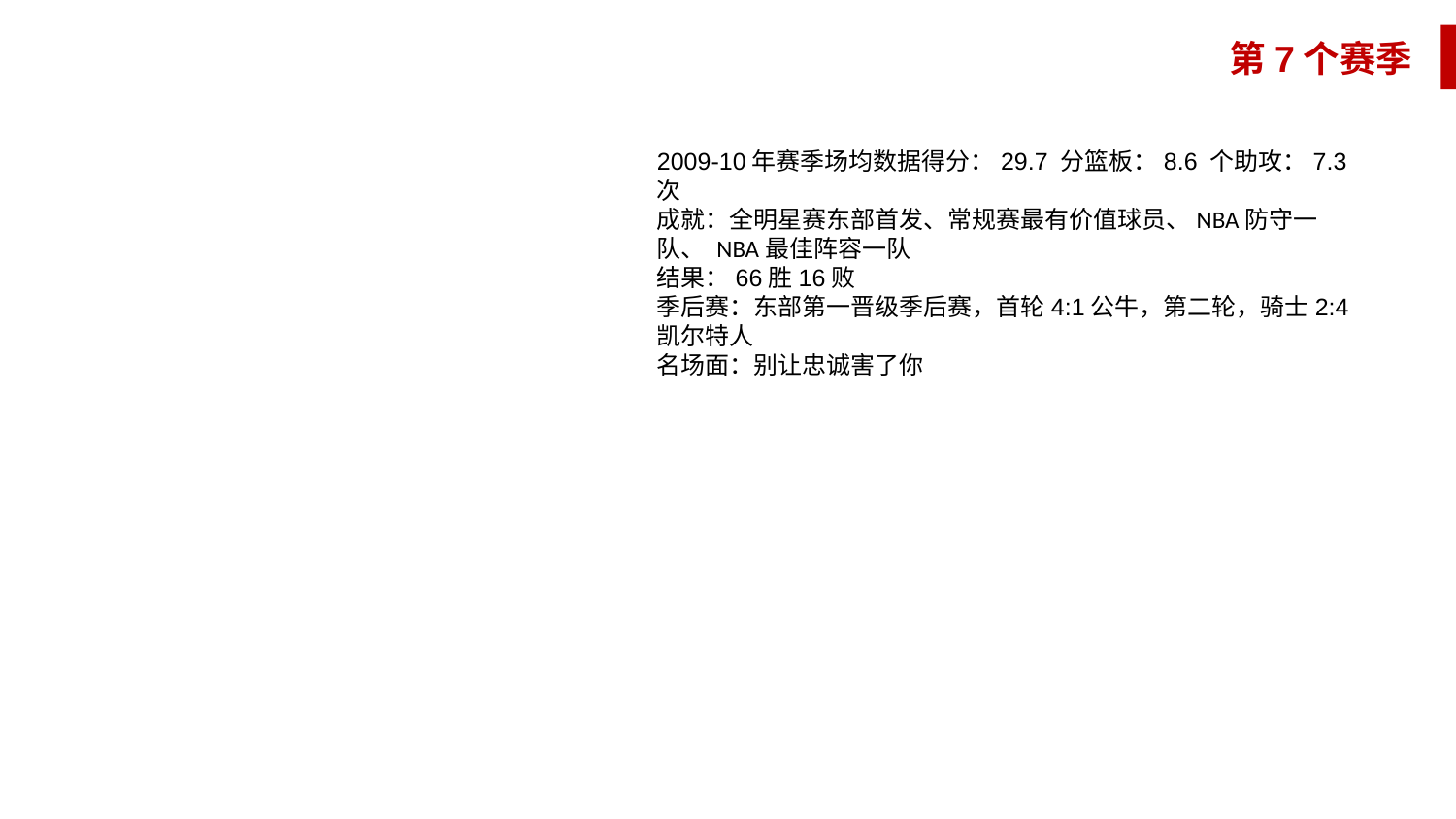

第7个赛季
2009-10年赛季场均数据得分：29.7 分篮板：8.6 个助攻：7.3次
成就：全明星赛东部首发、常规赛最有价值球员、NBA防守一队、 NBA最佳阵容一队
结果：66胜16败
季后赛：东部第一晋级季后赛，首轮4:1公牛，第二轮，骑士2:4凯尔特人
名场面：别让忠诚害了你